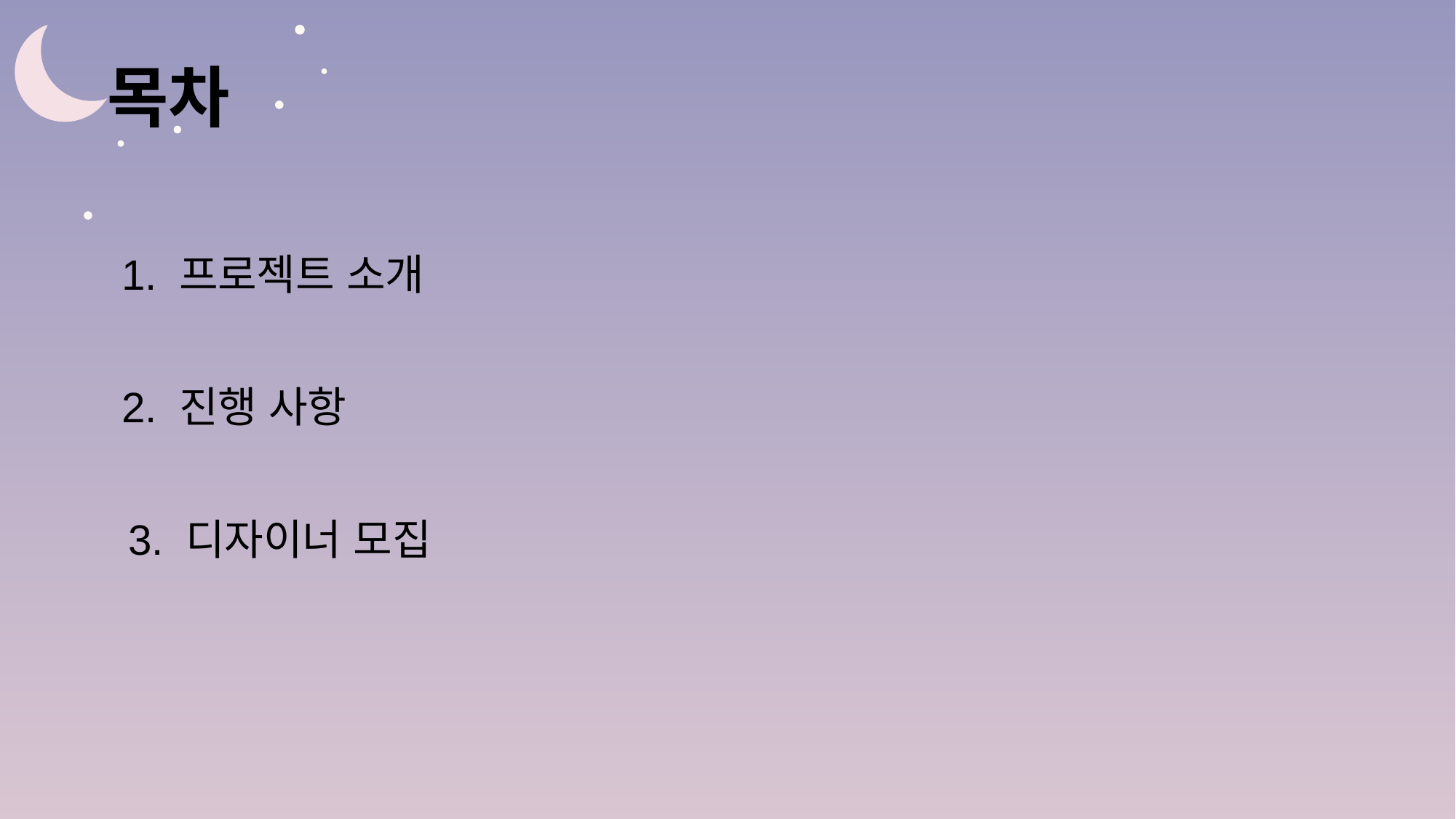

# 목차

1. 프로젝트 소개
2. 진행 사항
3. 디자이너 모집